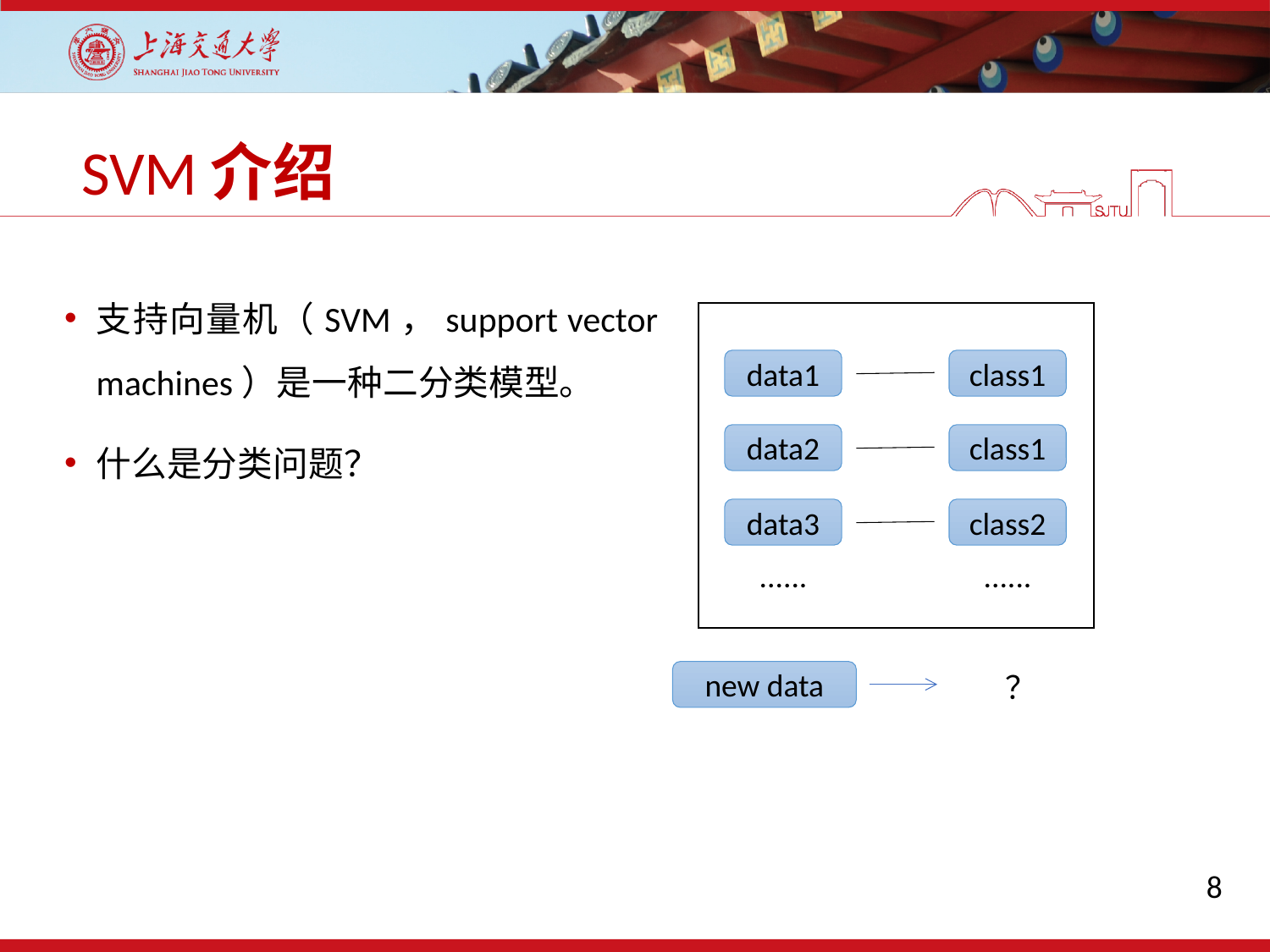

# SVM介绍
支持向量机（SVM，support vector machines）是一种二分类模型。
什么是分类问题？

data1
class1
data2
class1
data3
class2
......
......
new data
？
8